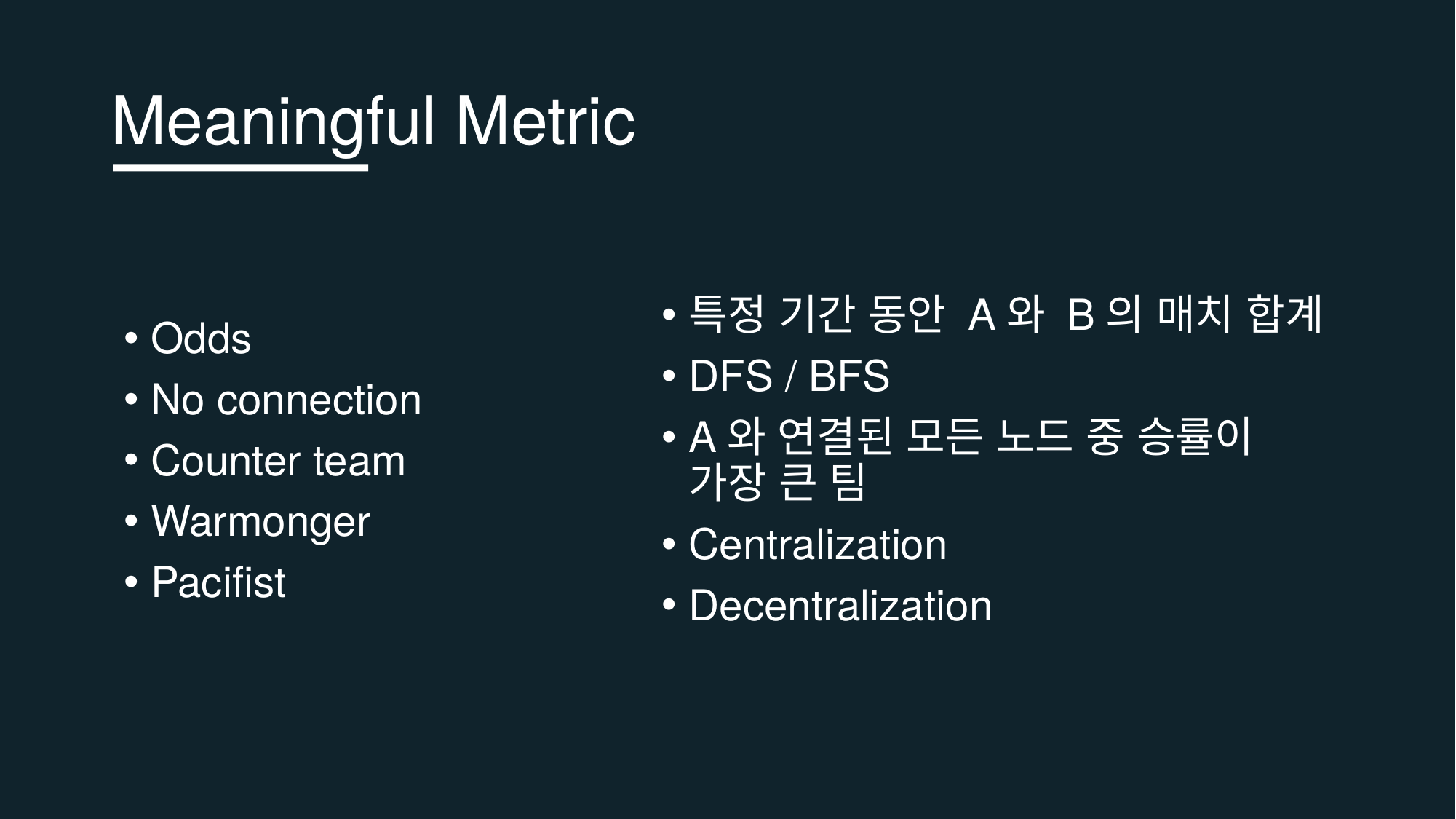

# Meaningful Metric

Odds
No connection
Counter team
Warmonger
Pacifist
특정 기간 동안 A와 B의 매치 합계
DFS / BFS
A와 연결된 모든 노드 중 승률이 가장 큰 팀
Centralization
Decentralization